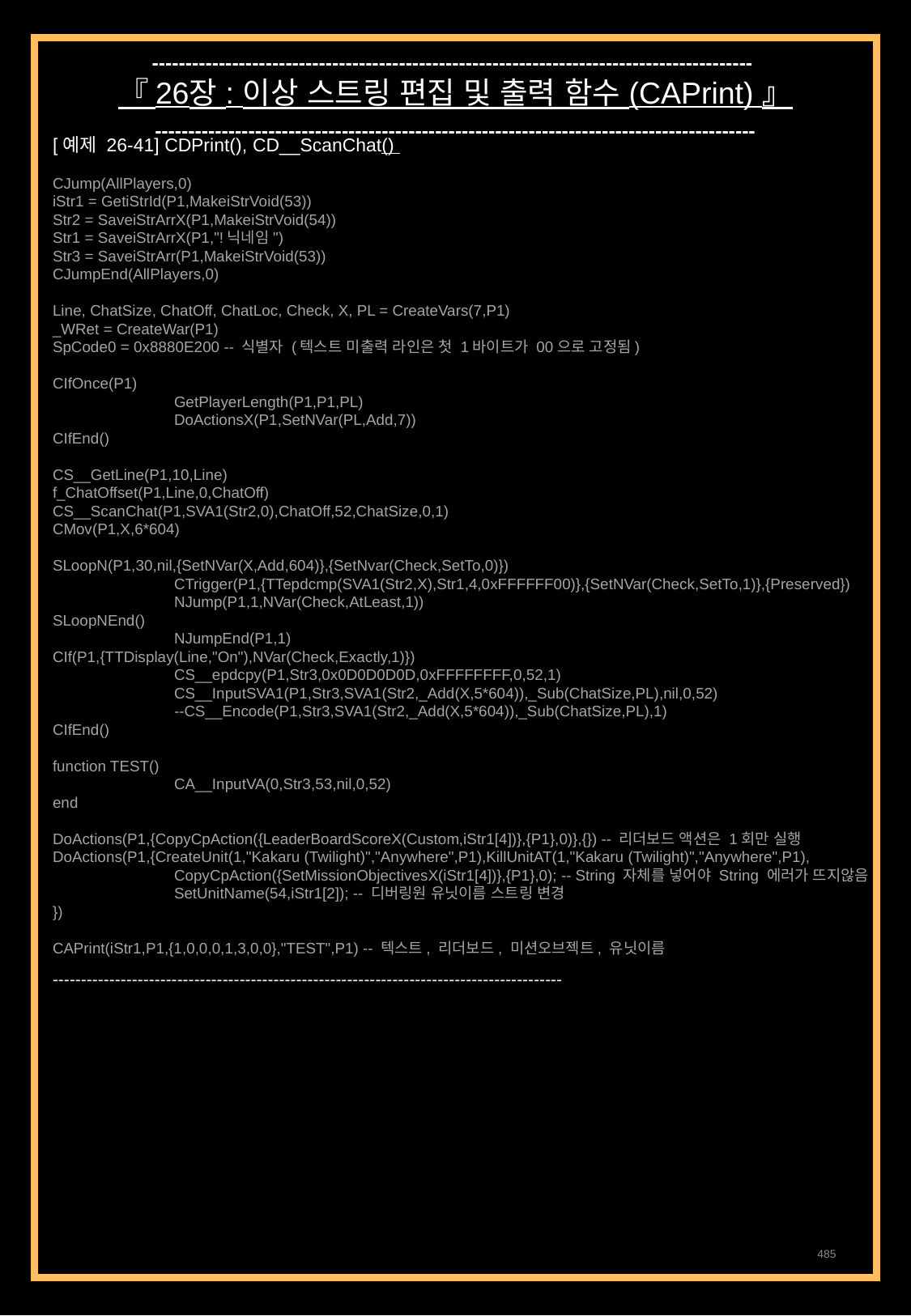

------------------------------------------------------------------------------------------
『 26장 : 이상 스트링 편집 및 출력 함수 (CAPrint) 』
------------------------------------------------------------------------------------------
[예제 26-41] CDPrint(), CD__ScanChat()

CJump(AllPlayers,0)
iStr1 = GetiStrId(P1,MakeiStrVoid(53))
Str2 = SaveiStrArrX(P1,MakeiStrVoid(54))
Str1 = SaveiStrArrX(P1,"!닉네임")
Str3 = SaveiStrArr(P1,MakeiStrVoid(53))
CJumpEnd(AllPlayers,0)

Line, ChatSize, ChatOff, ChatLoc, Check, X, PL = CreateVars(7,P1)
_WRet = CreateWar(P1)
SpCode0 = 0x8880E200 -- 식별자 (텍스트 미출력 라인은 첫 1바이트가 00으로 고정됨)

CIfOnce(P1)
	GetPlayerLength(P1,P1,PL)
	DoActionsX(P1,SetNVar(PL,Add,7))
CIfEnd()

CS__GetLine(P1,10,Line)
f_ChatOffset(P1,Line,0,ChatOff)
CS__ScanChat(P1,SVA1(Str2,0),ChatOff,52,ChatSize,0,1)
CMov(P1,X,6*604)

SLoopN(P1,30,nil,{SetNVar(X,Add,604)},{SetNvar(Check,SetTo,0)})
	CTrigger(P1,{TTepdcmp(SVA1(Str2,X),Str1,4,0xFFFFFF00)},{SetNVar(Check,SetTo,1)},{Preserved})
	NJump(P1,1,NVar(Check,AtLeast,1))
SLoopNEnd()
	NJumpEnd(P1,1)
CIf(P1,{TTDisplay(Line,"On"),NVar(Check,Exactly,1)})
	CS__epdcpy(P1,Str3,0x0D0D0D0D,0xFFFFFFFF,0,52,1)
	CS__InputSVA1(P1,Str3,SVA1(Str2,_Add(X,5*604)),_Sub(ChatSize,PL),nil,0,52)
	--CS__Encode(P1,Str3,SVA1(Str2,_Add(X,5*604)),_Sub(ChatSize,PL),1)
CIfEnd()

function TEST()
	CA__InputVA(0,Str3,53,nil,0,52)
end

DoActions(P1,{CopyCpAction({LeaderBoardScoreX(Custom,iStr1[4])},{P1},0)},{}) -- 리더보드 액션은 1회만 실행
DoActions(P1,{CreateUnit(1,"Kakaru (Twilight)","Anywhere",P1),KillUnitAT(1,"Kakaru (Twilight)","Anywhere",P1),
	CopyCpAction({SetMissionObjectivesX(iStr1[4])},{P1},0); -- String 자체를 넣어야 String 에러가 뜨지않음
	SetUnitName(54,iStr1[2]); -- 디버링원 유닛이름 스트링 변경
})

CAPrint(iStr1,P1,{1,0,0,0,1,3,0,0},"TEST",P1) -- 텍스트, 리더보드, 미션오브젝트, 유닛이름

------------------------------------------------------------------------------------------
485